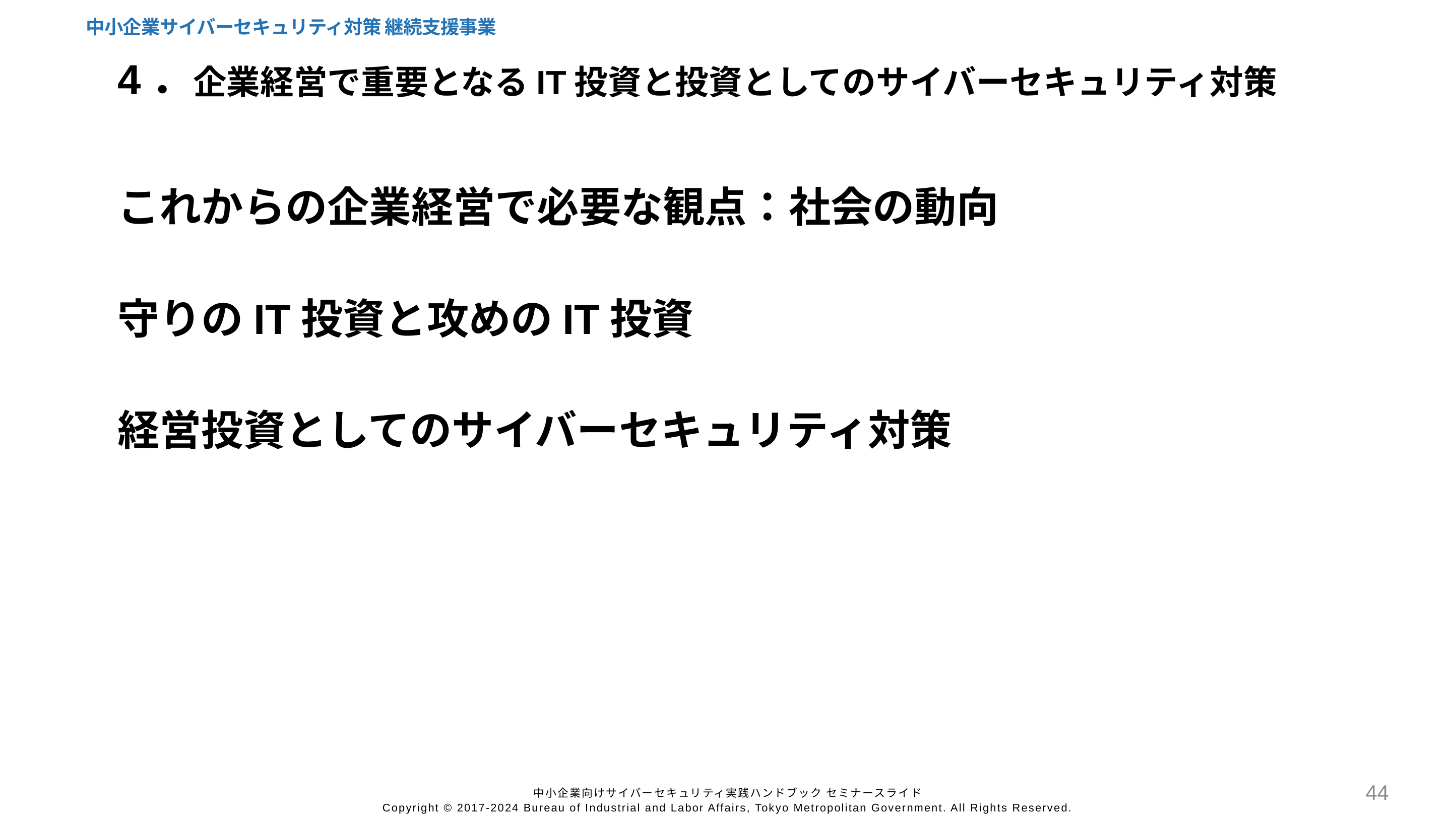

中小企業サイバーセキュリティ対策 継続支援事業
4．企業経営で重要となるIT投資と投資としてのサイバーセキュリティ対策

これからの企業経営で必要な観点：社会の動向

守りのIT投資と攻めのIT投資

経営投資としてのサイバーセキュリティ対策

44